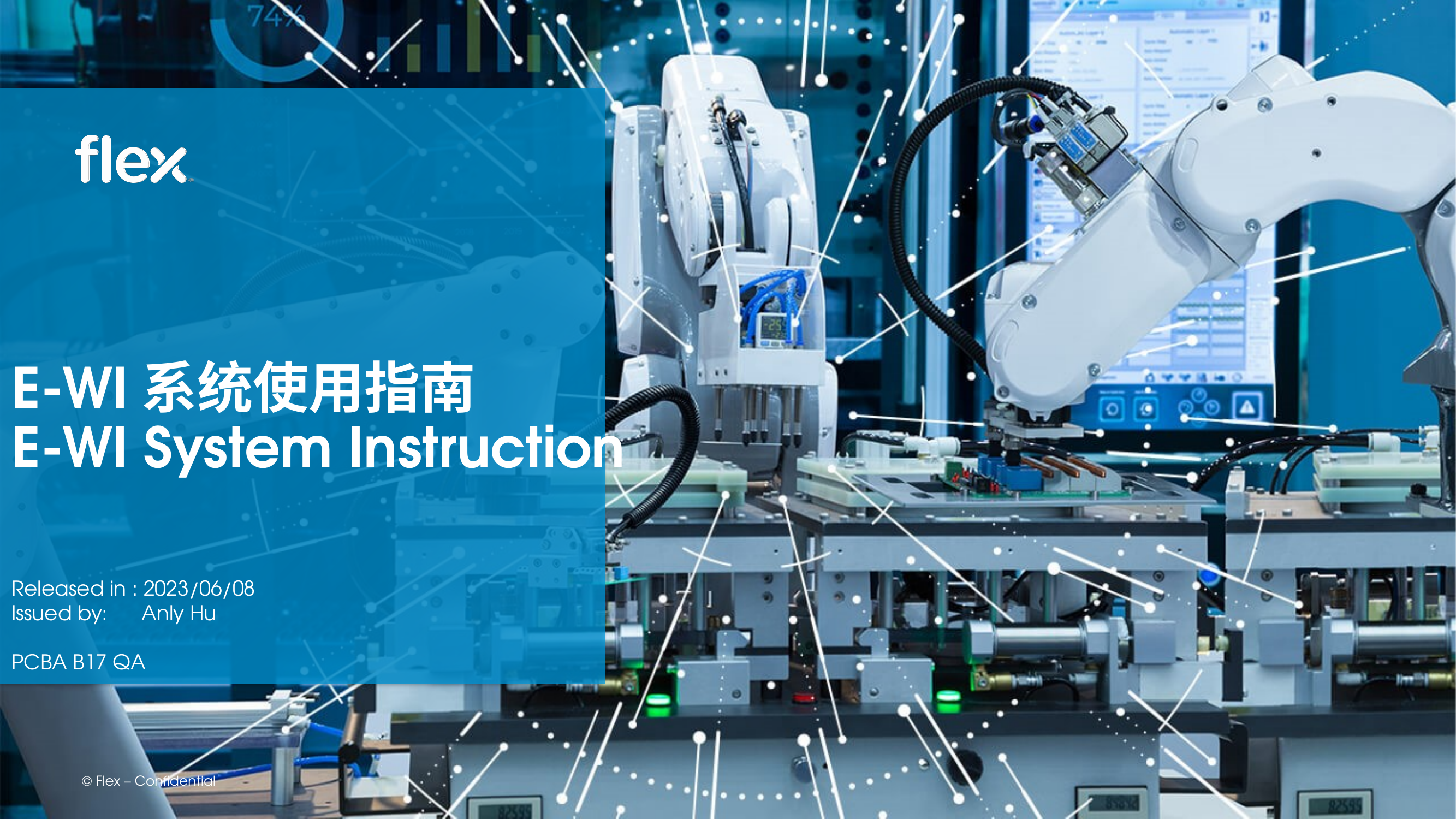

# E-WI系统使用指南 E-WI System Instruction
Released in : 2023/06/08
Issued by:      Anly Hu

PCBA B17 QA